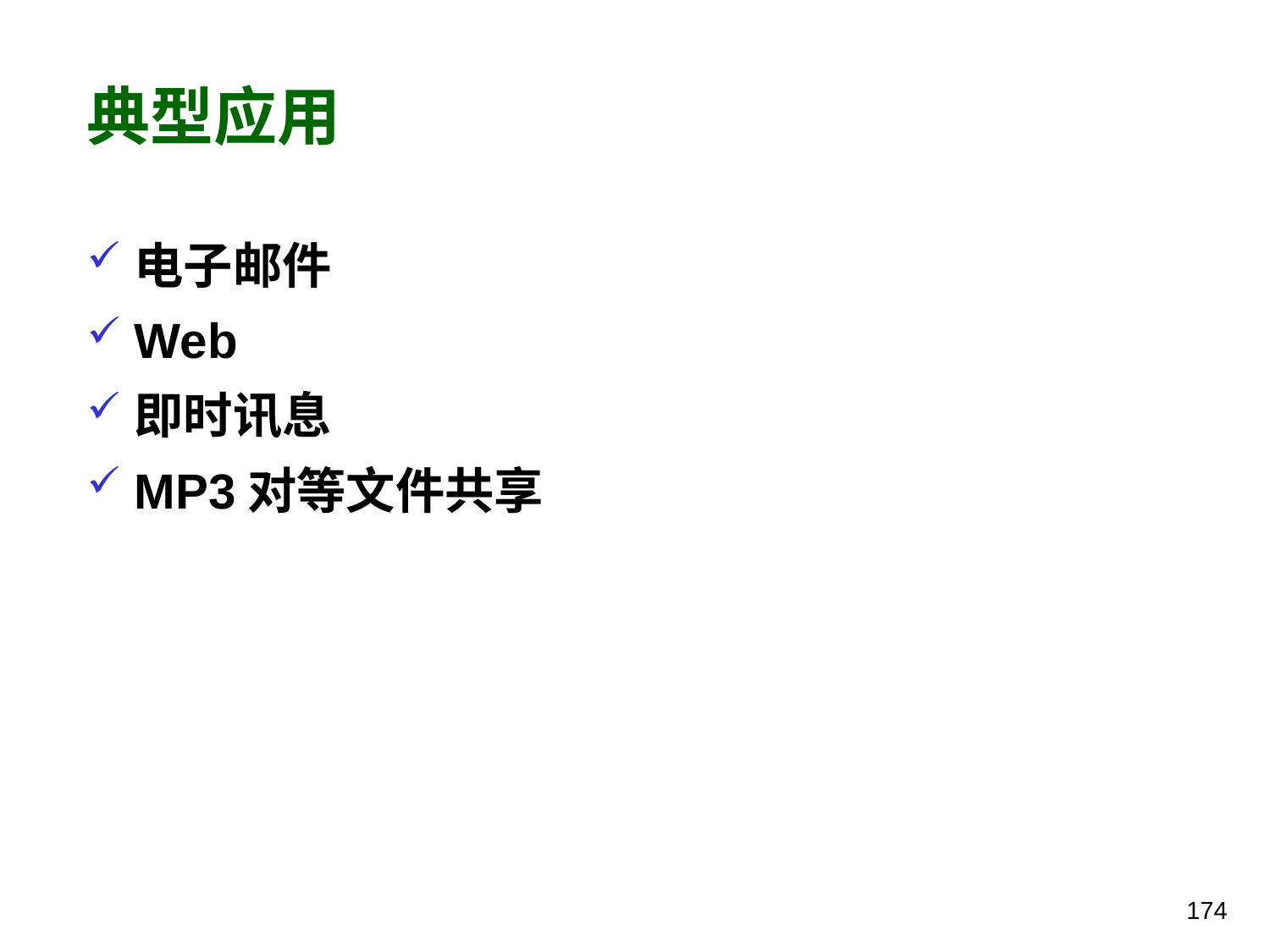

# 典型应用
电子邮件
Web
即时讯息
MP3对等文件共享
174